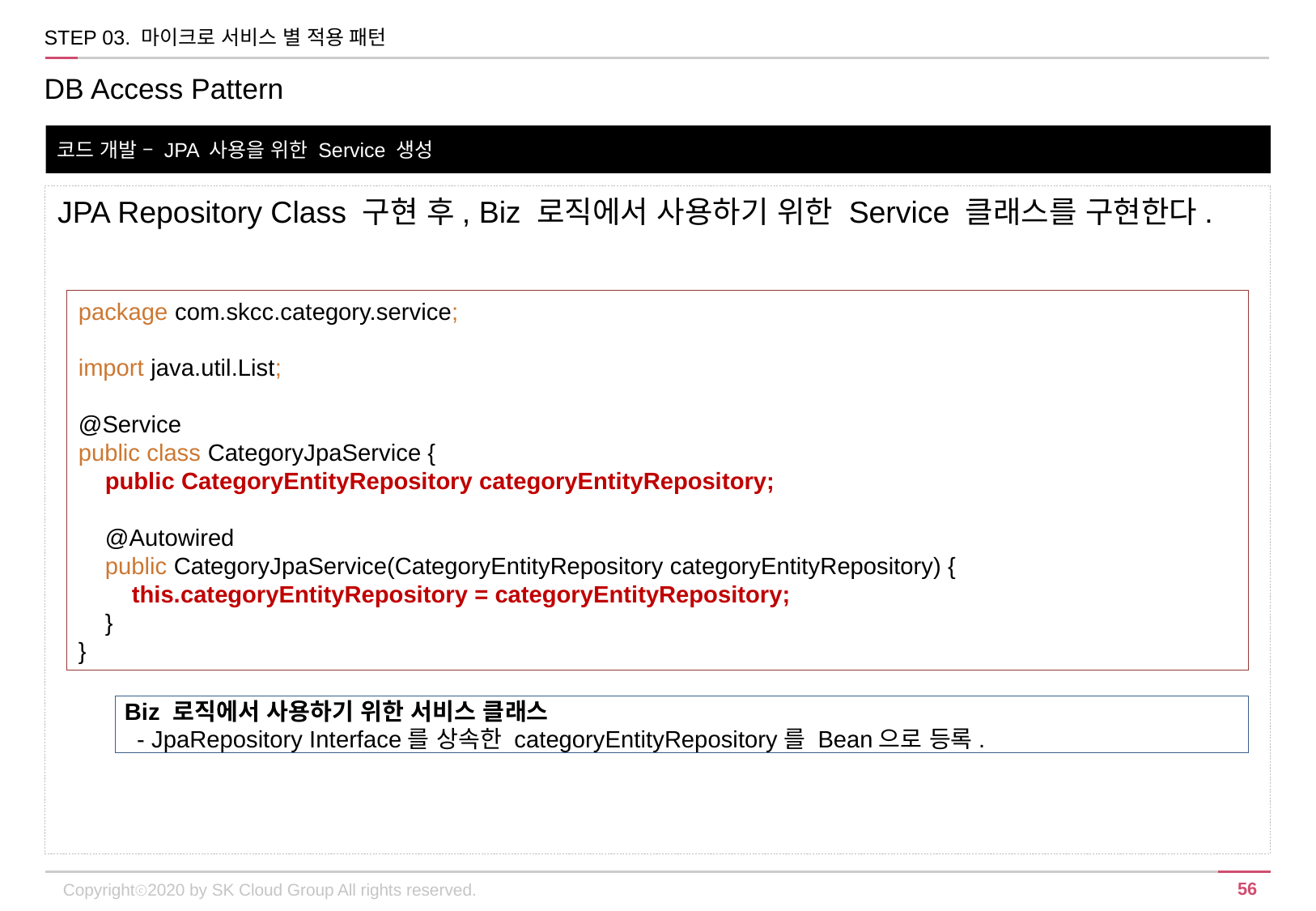

STEP 03. 마이크로 서비스 별 적용 패턴
DB Access Pattern
코드 개발 – JPA 사용을 위한 Service 생성
JPA Repository Class 구현 후, Biz 로직에서 사용하기 위한 Service 클래스를 구현한다.
package com.skcc.category.service;
import java.util.List;
@Service
public class CategoryJpaService {
    public CategoryEntityRepository categoryEntityRepository;
    @Autowired
    public CategoryJpaService(CategoryEntityRepository categoryEntityRepository) {
        this.categoryEntityRepository = categoryEntityRepository;
    }
}
Biz 로직에서 사용하기 위한 서비스 클래스
 - JpaRepository Interface를 상속한 categoryEntityRepository를 Bean으로 등록.
Copyrightⓒ2020 by SK Cloud Group All rights reserved.